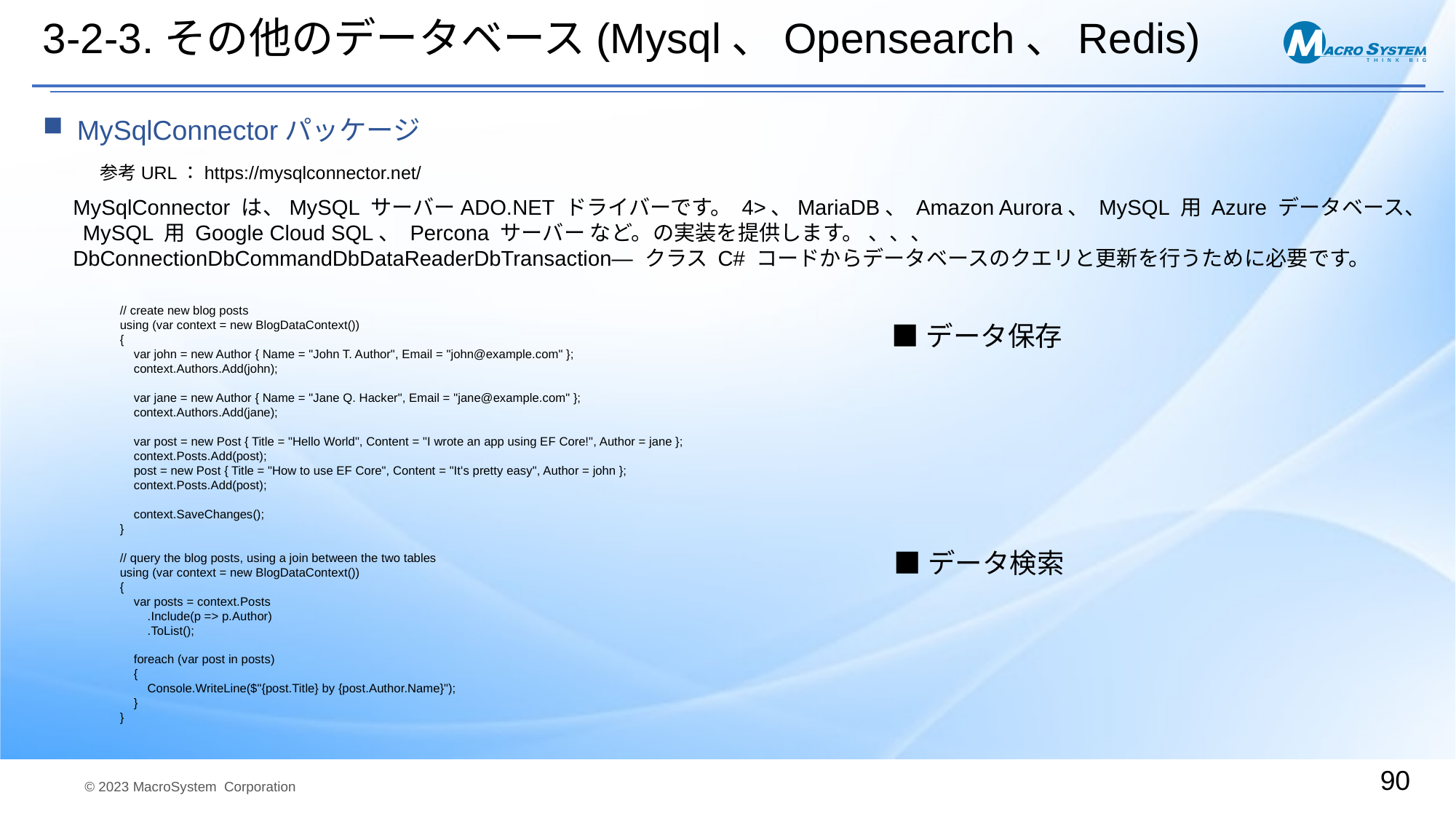

# 3-2-3.その他のデータベース(Mysql、Opensearch、Redis)
MySqlConnectorパッケージ
参考URL：https://mysqlconnector.net/
MySqlConnector は、MySQL サーバーADO.NET ドライバーです。 4>、MariaDB、 Amazon Aurora、 MySQL 用 Azure データベース、 MySQL 用 Google Cloud SQL、 Percona サーバー など。の実装を提供します。 、、、 DbConnectionDbCommandDbDataReaderDbTransaction— クラス C# コードからデータベースのクエリと更新を行うために必要です。
// create new blog posts
using (var context = new BlogDataContext())
{
    var john = new Author { Name = "John T. Author", Email = "john@example.com" };
    context.Authors.Add(john);

    var jane = new Author { Name = "Jane Q. Hacker", Email = "jane@example.com" };
    context.Authors.Add(jane);

    var post = new Post { Title = "Hello World", Content = "I wrote an app using EF Core!", Author = jane };
    context.Posts.Add(post);
    post = new Post { Title = "How to use EF Core", Content = "It's pretty easy", Author = john };
    context.Posts.Add(post);

    context.SaveChanges();
}

// query the blog posts, using a join between the two tables
using (var context = new BlogDataContext())
{
    var posts = context.Posts
        .Include(p => p.Author)
        .ToList();

    foreach (var post in posts)
    {
        Console.WriteLine($"{post.Title} by {post.Author.Name}");
    }
}
■データ保存
■データ検索